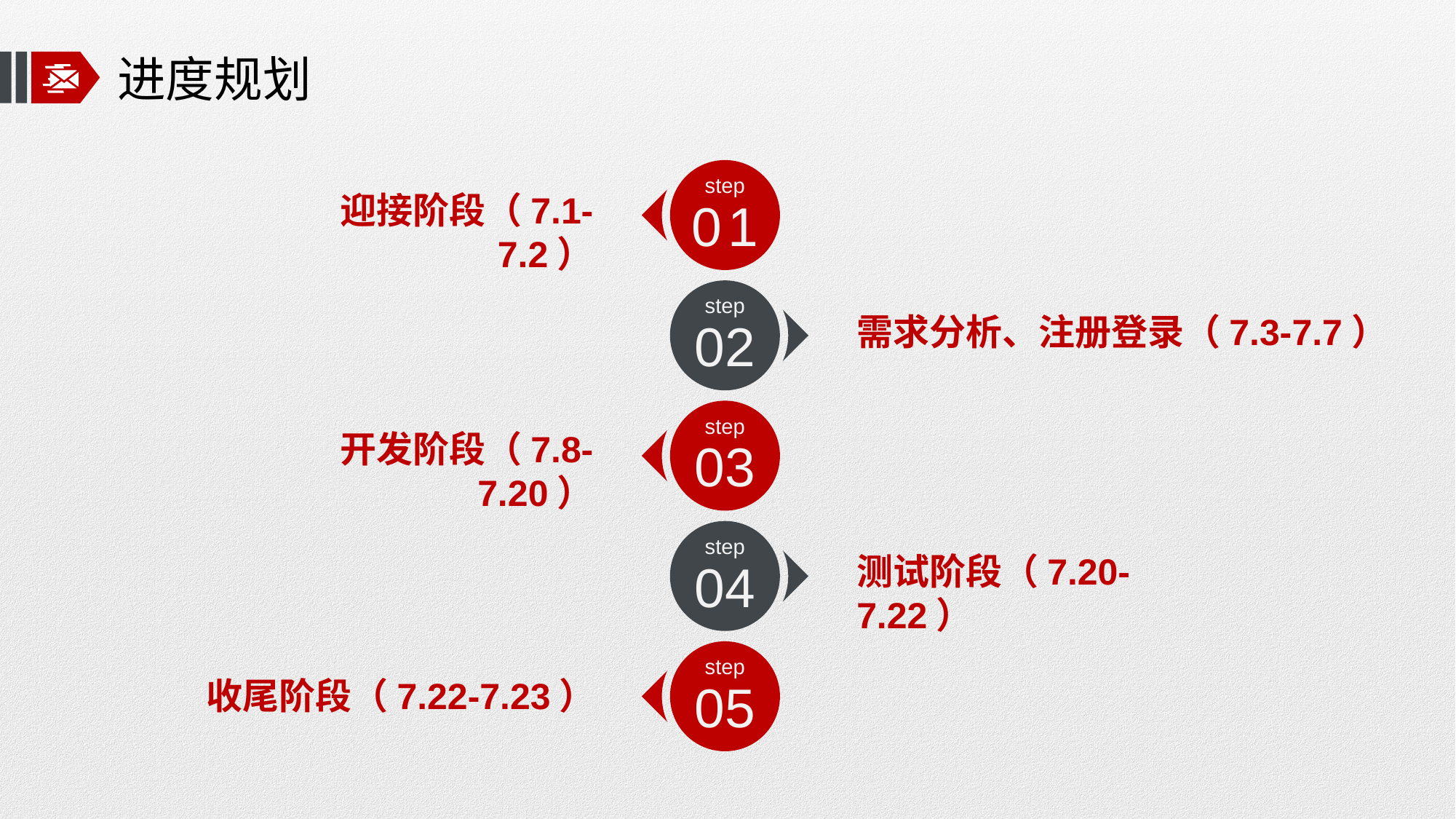

# 进度规划

step
01
迎接阶段（7.1-7.2）

step
02
需求分析、注册登录（7.3-7.7）

step
03
开发阶段（7.8-7.20）

step
04
测试阶段（7.20-7.22）

step
05
收尾阶段（7.22-7.23）